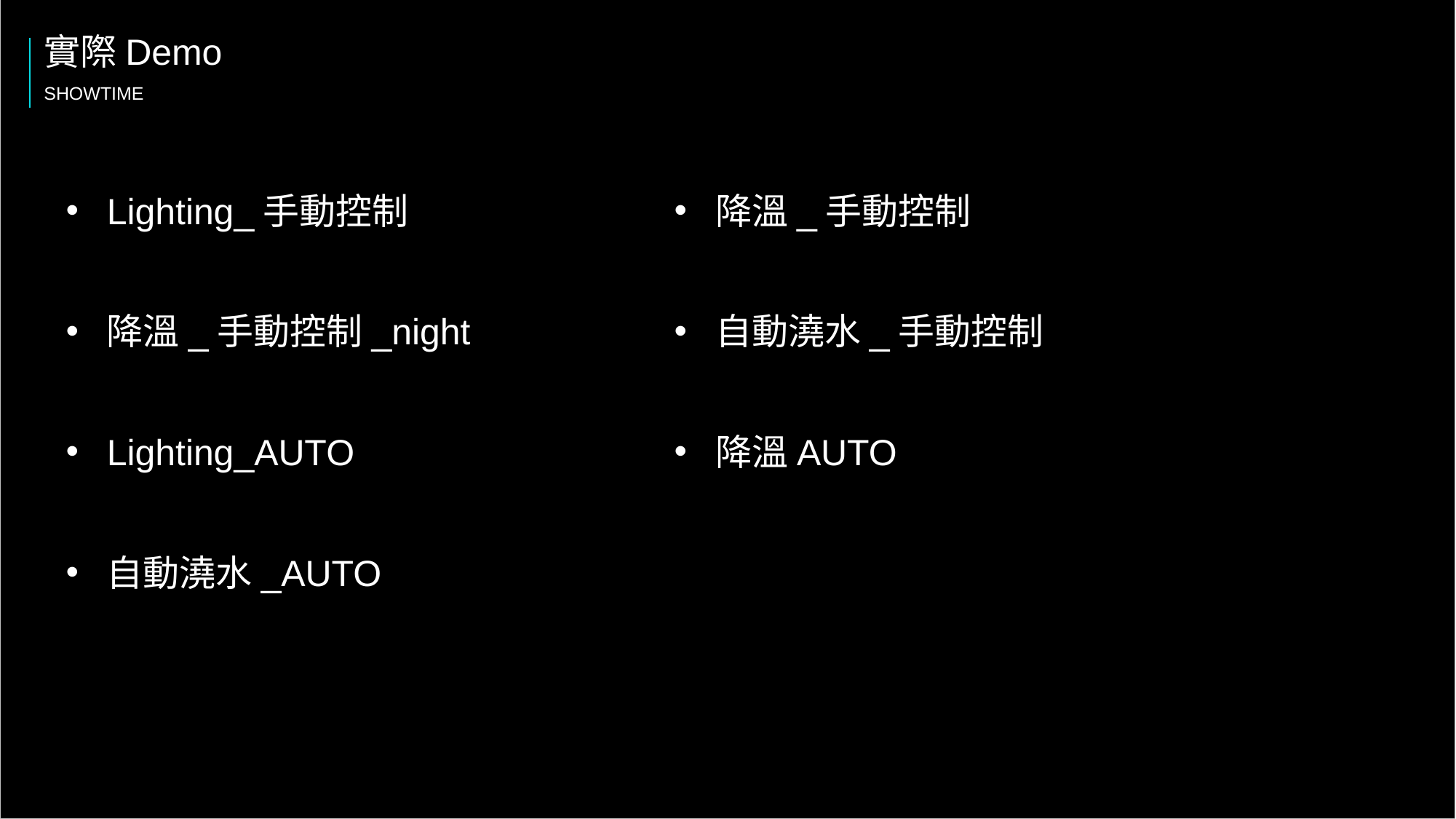

實際Demo
SHOWTIME
Lighting_手動控制
降溫_手動控制
降溫_手動控制_night
自動澆水_手動控制
Lighting_AUTO
降溫AUTO
自動澆水_AUTO